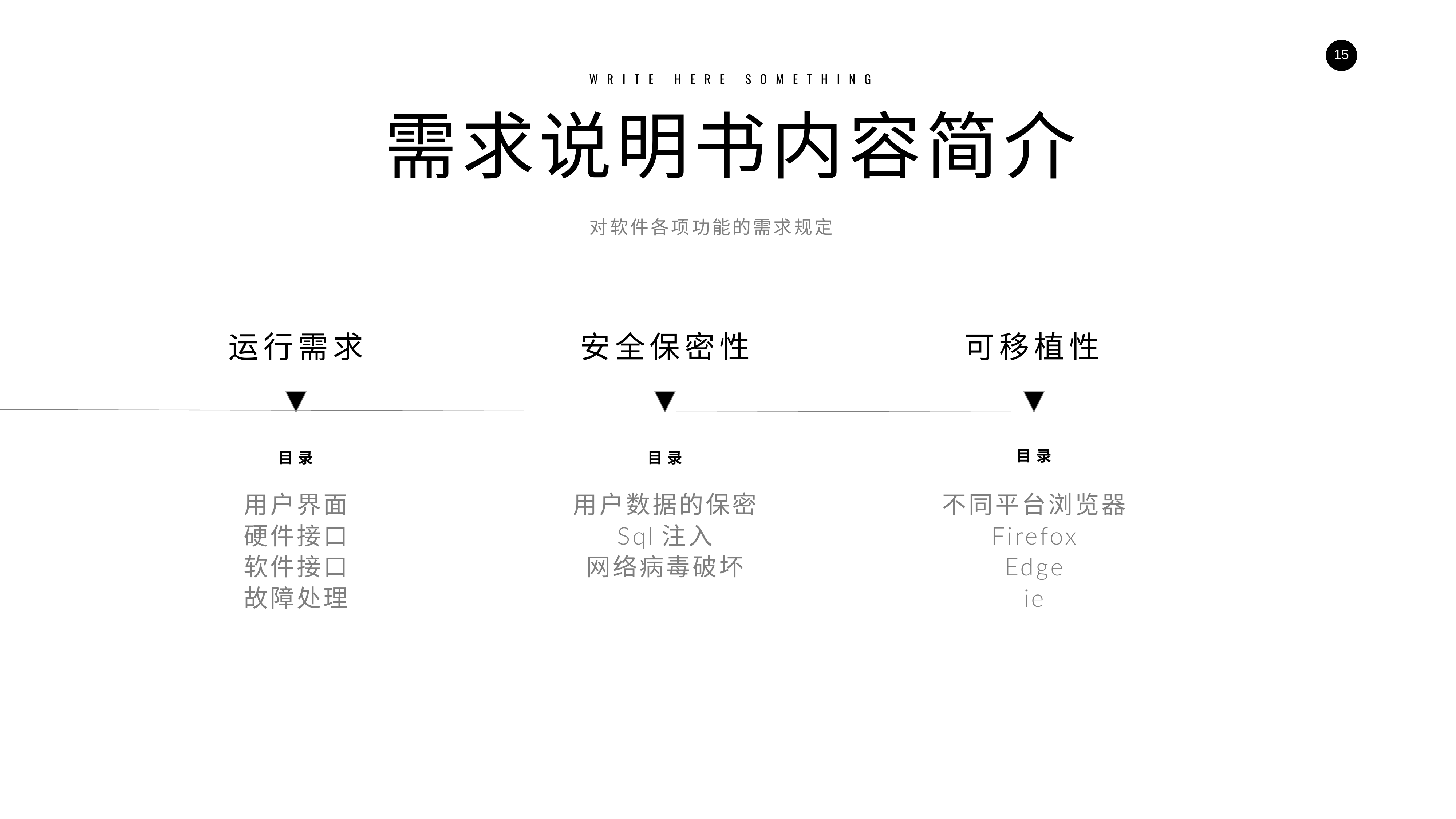

WRITE HERE SOMETHING
需求说明书内容简介
对软件各项功能的需求规定
运行需求
安全保密性
可移植性

目录
目录
目录
用户界面
硬件接口
软件接口
故障处理
用户数据的保密
Sql注入
网络病毒破坏
不同平台浏览器
Firefox
Edge
ie